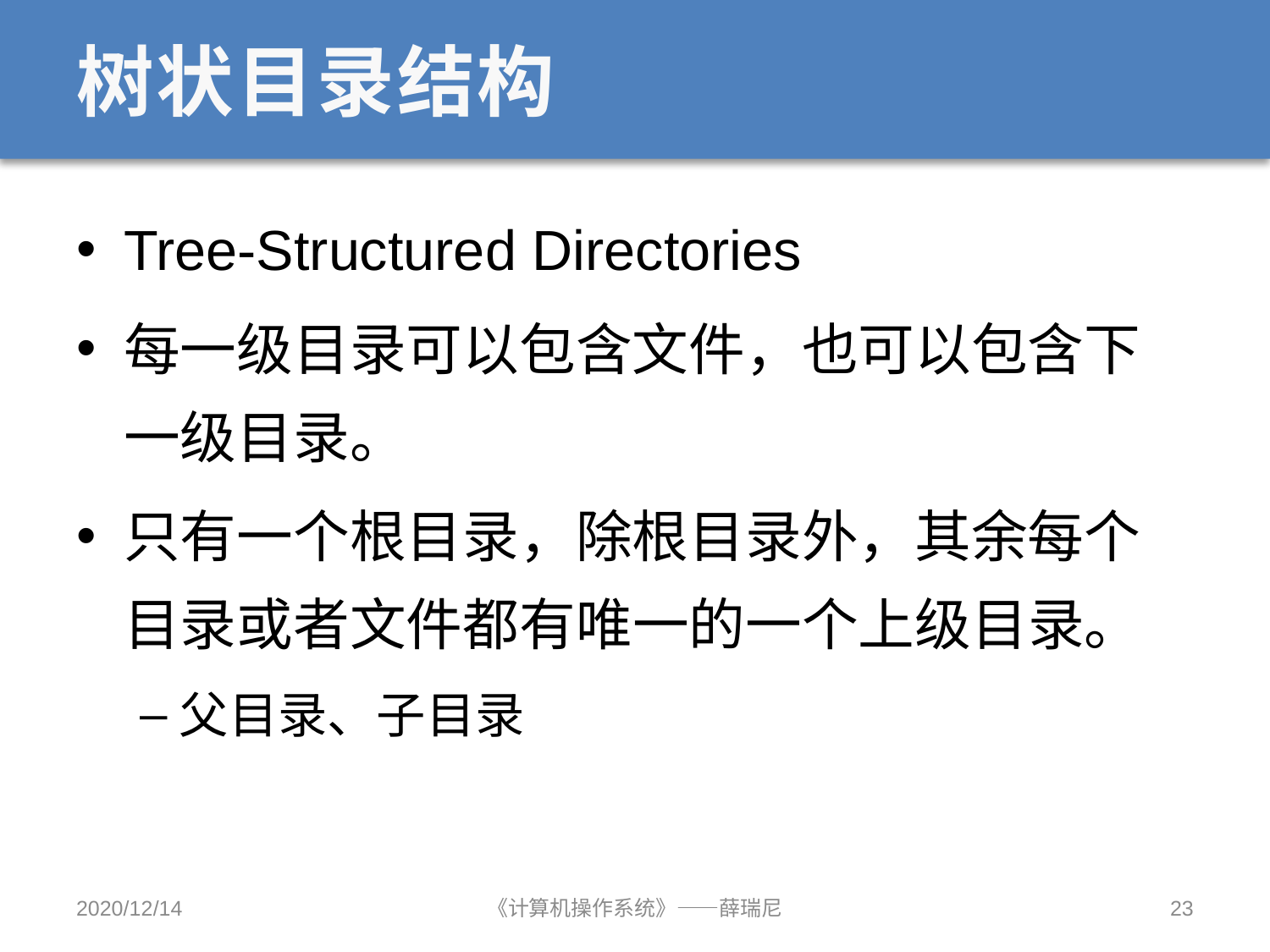

# 树状目录结构
Tree-Structured Directories
每一级目录可以包含文件，也可以包含下一级目录。
只有一个根目录，除根目录外，其余每个目录或者文件都有唯一的一个上级目录。
父目录、子目录
2020/12/14
《计算机操作系统》——薛瑞尼
23